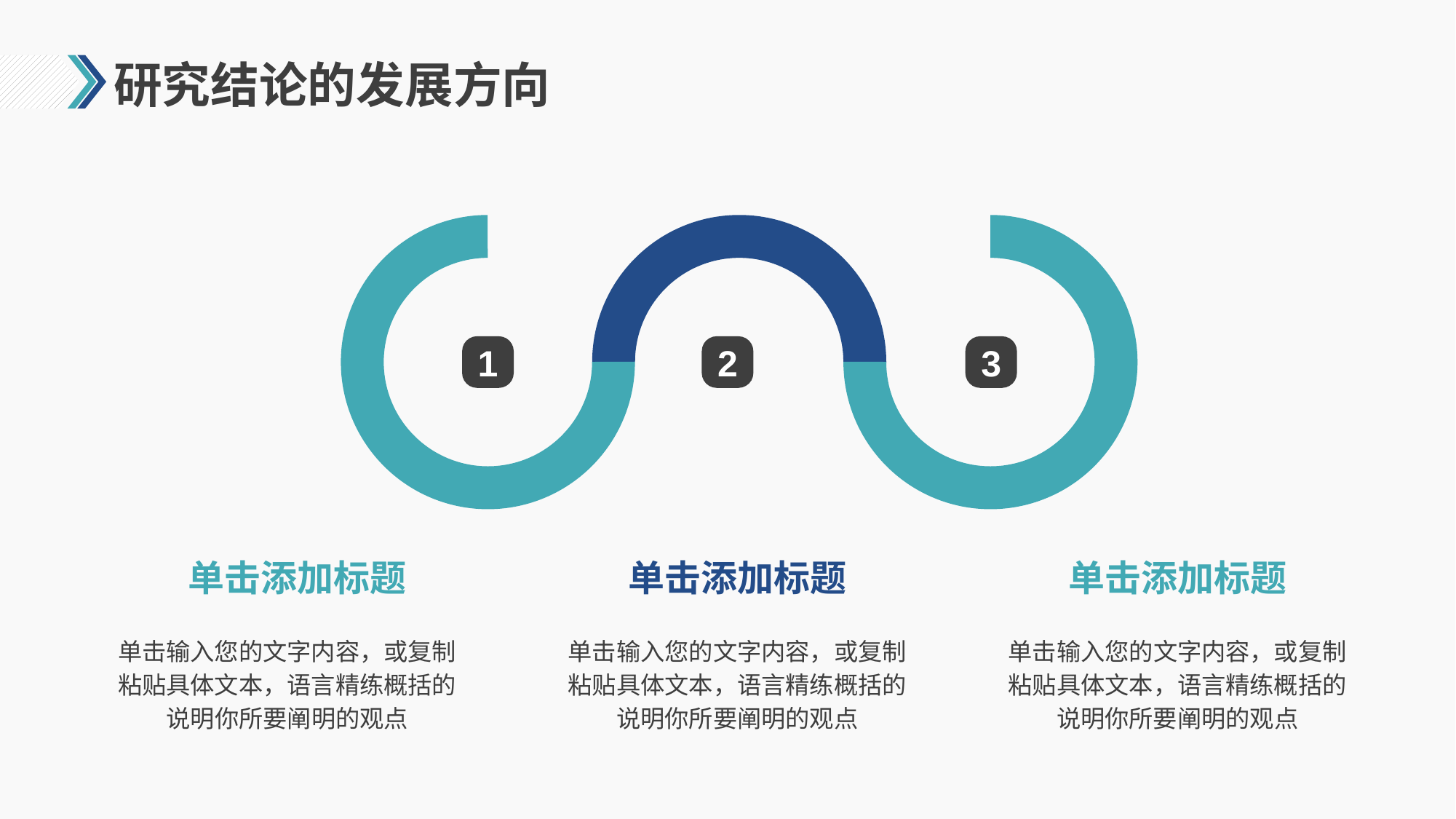

# 研究结论的发展方向

1
2
3
单击添加标题
单击添加标题
单击添加标题
单击输入您的文字内容，或复制粘贴具体文本，语言精练概括的说明你所要阐明的观点
单击输入您的文字内容，或复制粘贴具体文本，语言精练概括的说明你所要阐明的观点
单击输入您的文字内容，或复制粘贴具体文本，语言精练概括的说明你所要阐明的观点